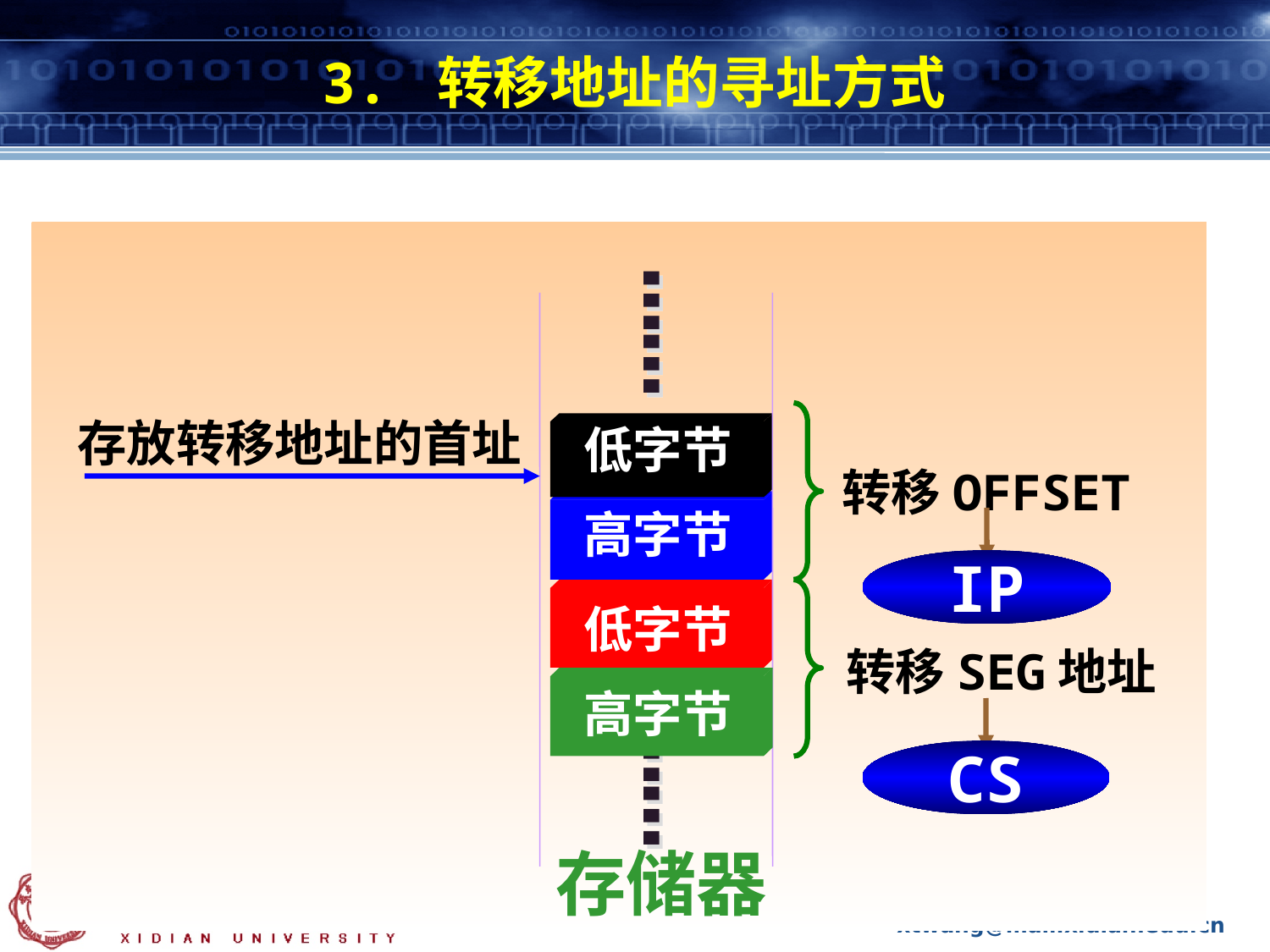

# 3. 转移地址的寻址方式

……

低字节

高字节

低字节

……
高字节

转移OFFSET

IP
存放转移地址的首址

转移SEG地址

CS
存储器